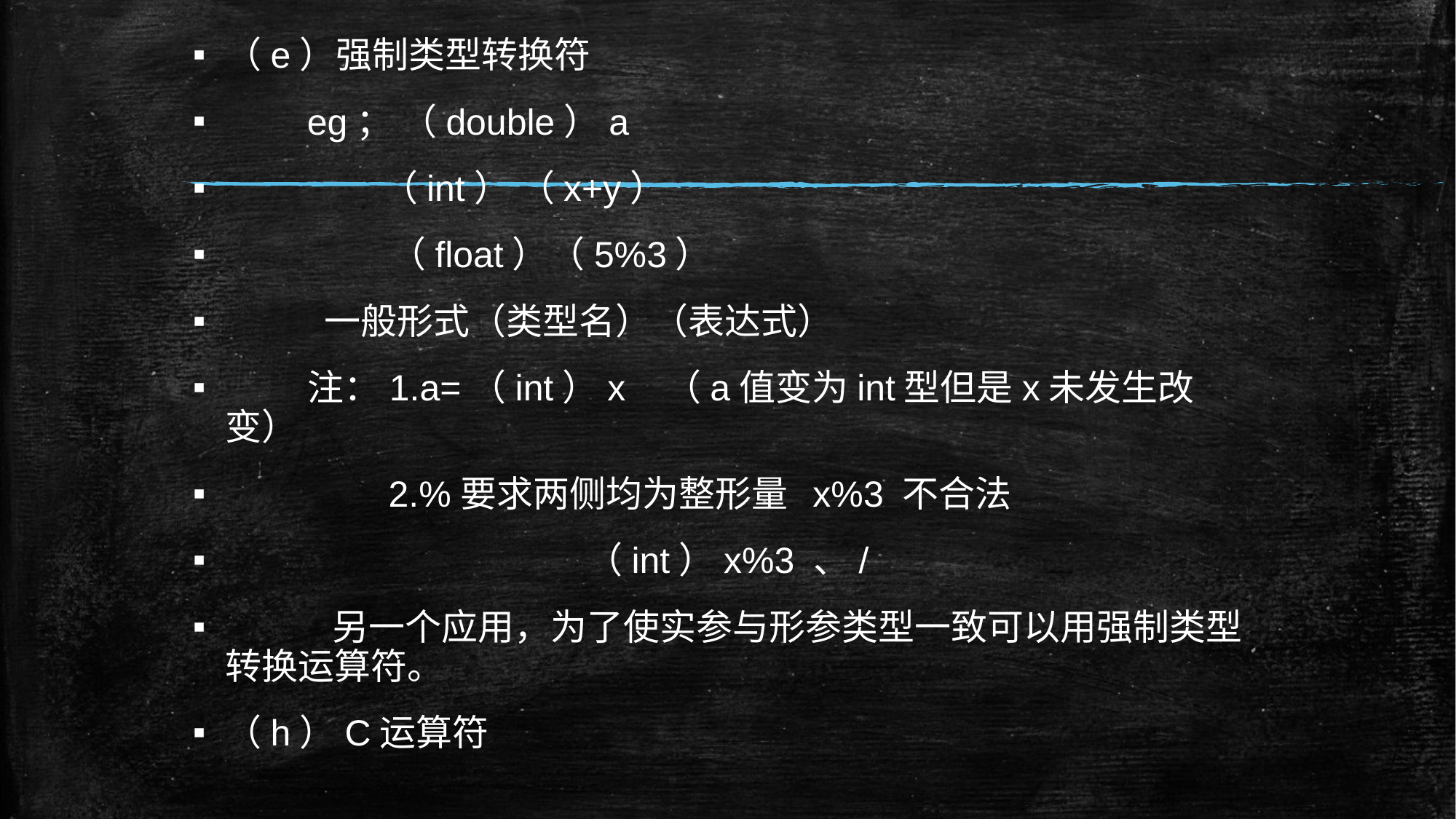

（e）强制类型转换符
        eg； （double）a
                  （int） （x+y）
                   （float）（5%3）
           一般形式（类型名）（表达式）
         注：1.a=（int）x   （a值变为int型但是x未发生改变）
                2.%要求两侧均为整形量  x%3 不合法
                                           （int）x%3 、/
            另一个应用，为了使实参与形参类型一致可以用强制类型转换运算符。
（h）C运算符